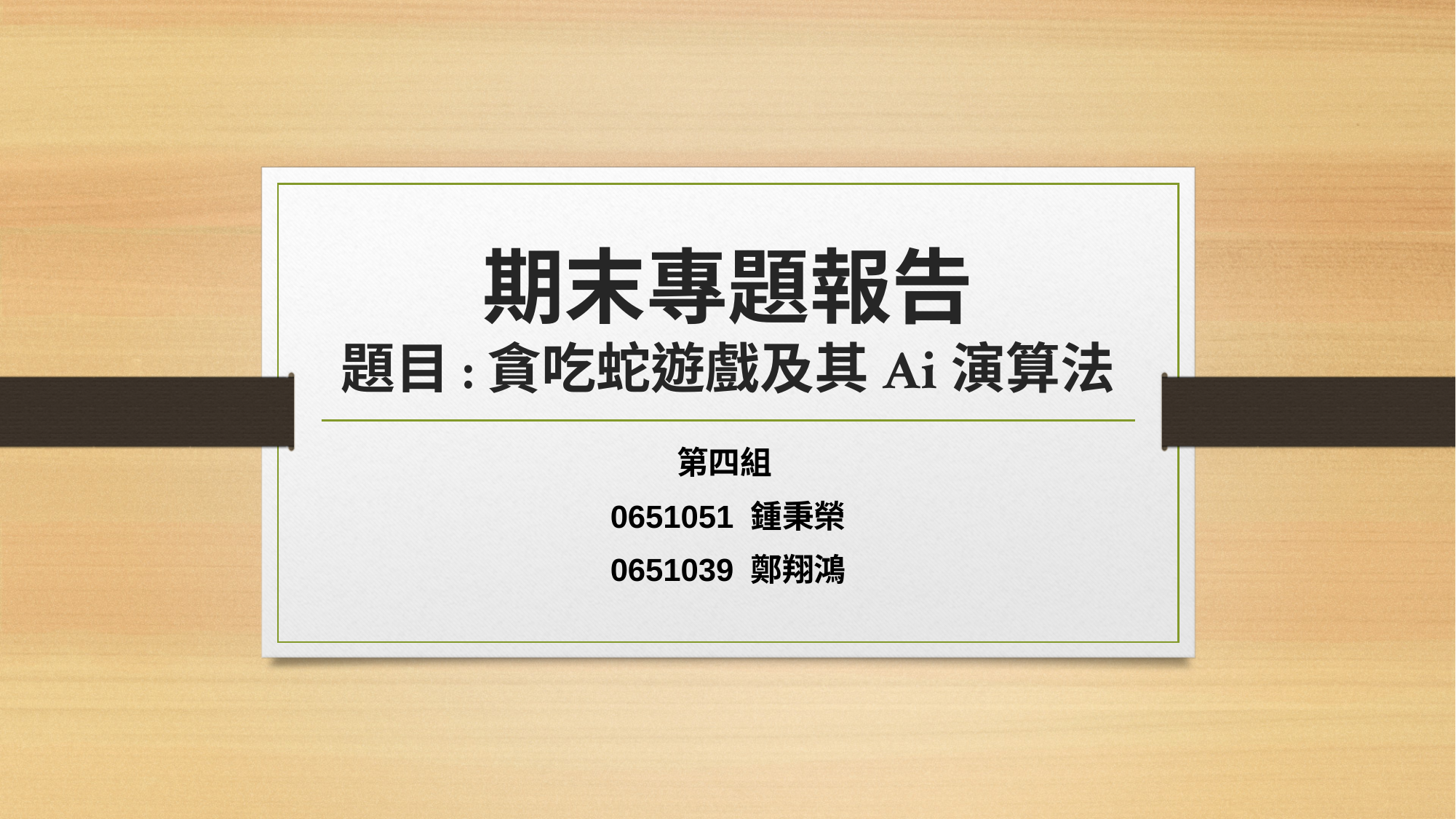

# 期末專題報告 題目:貪吃蛇遊戲及其Ai演算法
第四組
0651051 鍾秉榮
0651039 鄭翔鴻